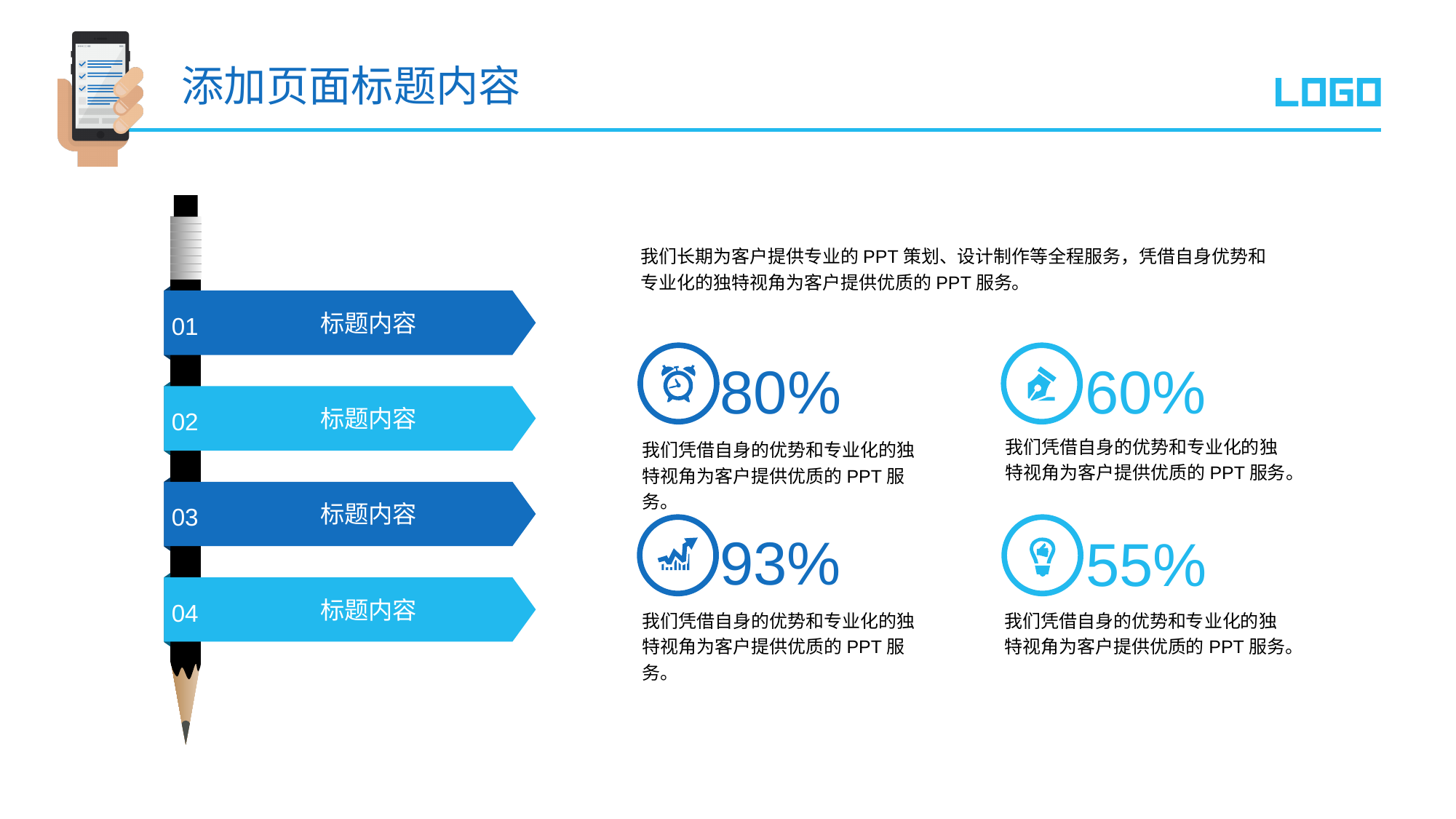

添加页面标题内容

01
标题内容

02
标题内容

03
标题内容

04
标题内容

我们长期为客户提供专业的PPT策划、设计制作等全程服务，凭借自身优势和专业化的独特视角为客户提供优质的PPT服务。
80%
60%

我们凭借自身的优势和专业化的独特视角为客户提供优质的PPT服务。
我们凭借自身的优势和专业化的独特视角为客户提供优质的PPT服务。
93%
55%

我们凭借自身的优势和专业化的独特视角为客户提供优质的PPT服务。
我们凭借自身的优势和专业化的独特视角为客户提供优质的PPT服务。